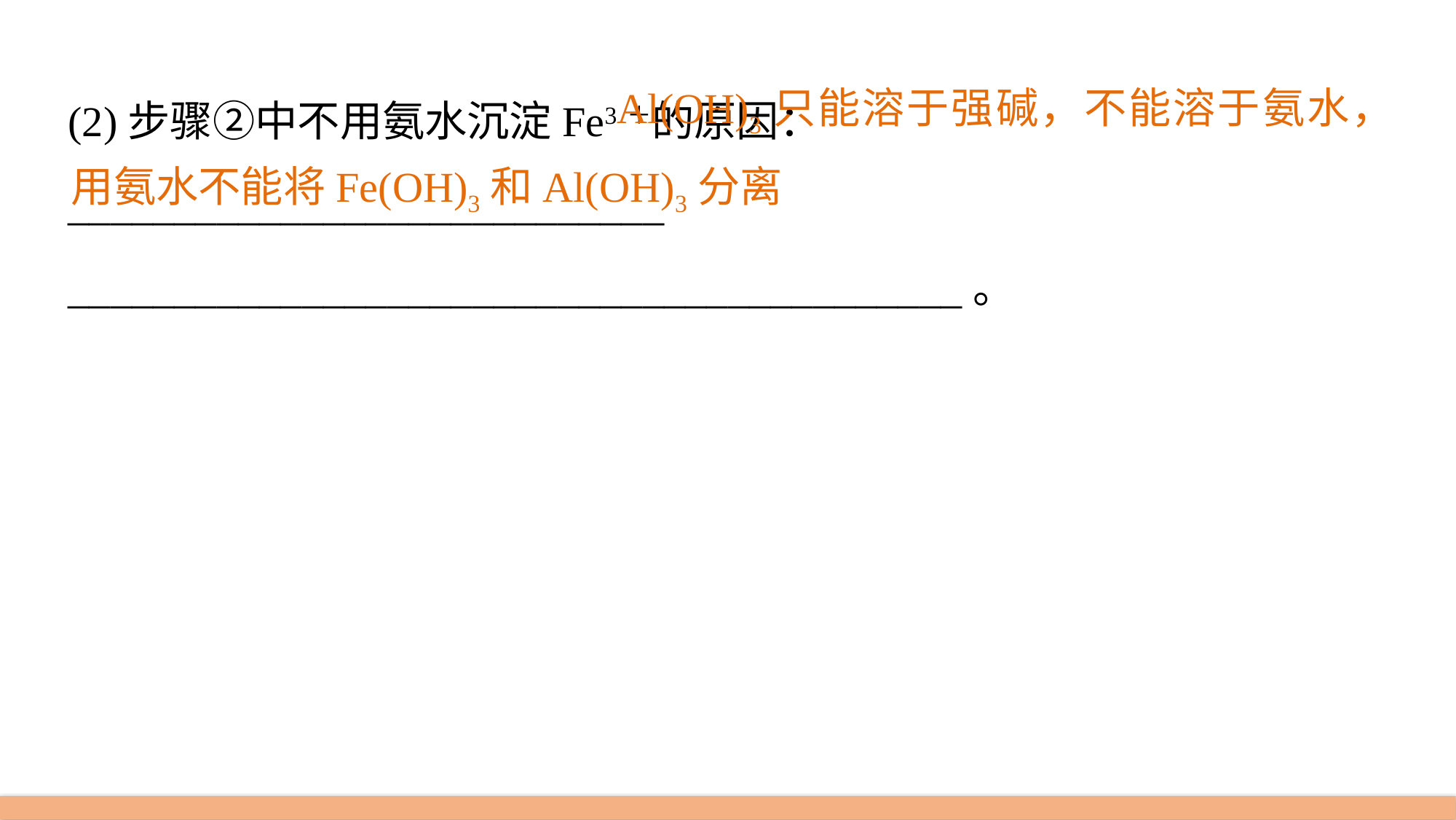

(2)步骤②中不用氨水沉淀Fe3＋的原因：____________________________
__________________________________________。
					Al(OH)3只能溶于强碱，不能溶于氨水，用氨水不能将Fe(OH)3和Al(OH)3分离